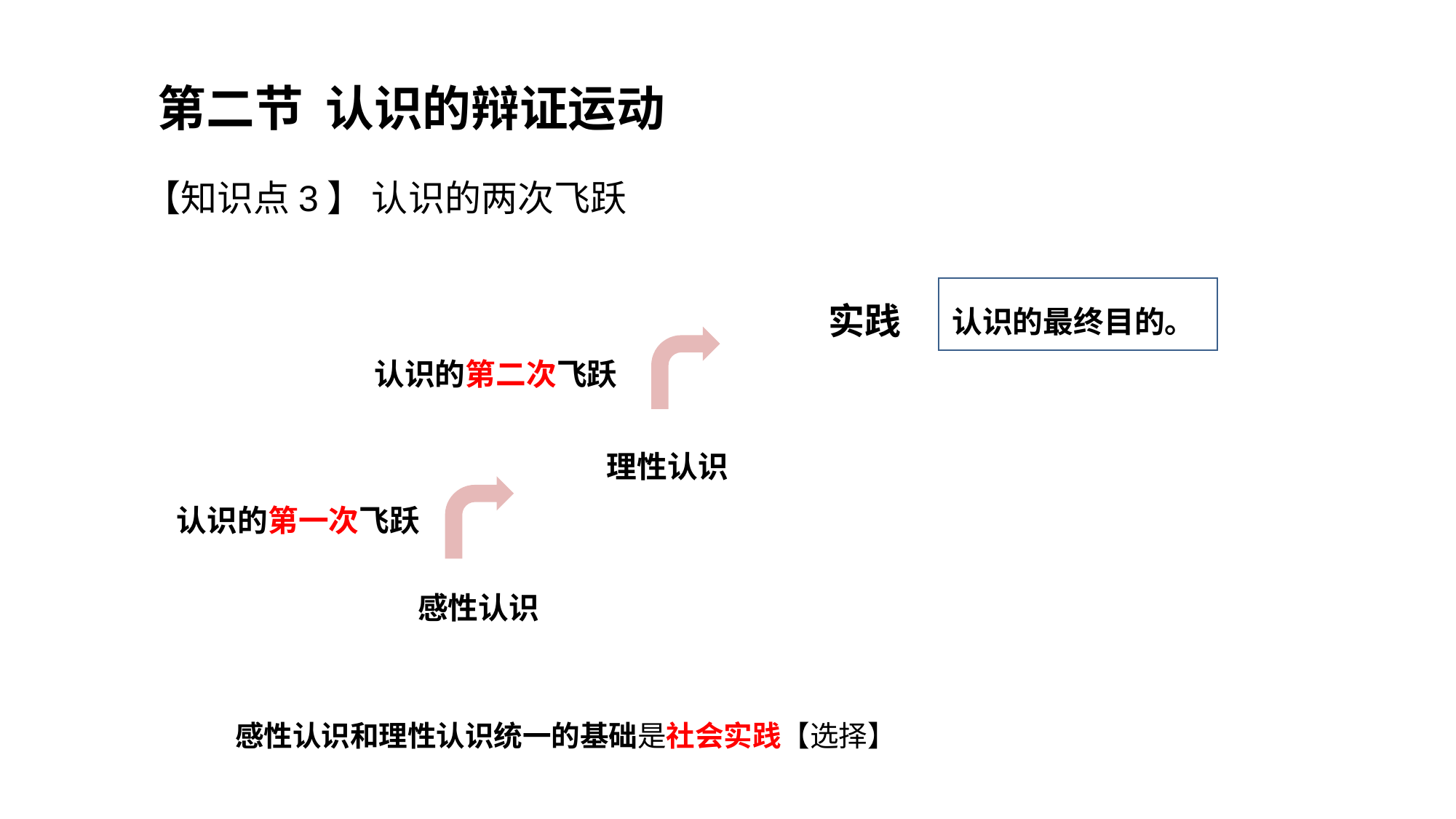

第二章
第二节  认识的辩证运动
【知识点3】 认识的两次飞跃
认识的最终目的。
实践

认识的第二次飞跃
理性认识

认识的第一次飞跃
感性认识
感性认识和理性认识统一的基础是社会实践【选择】